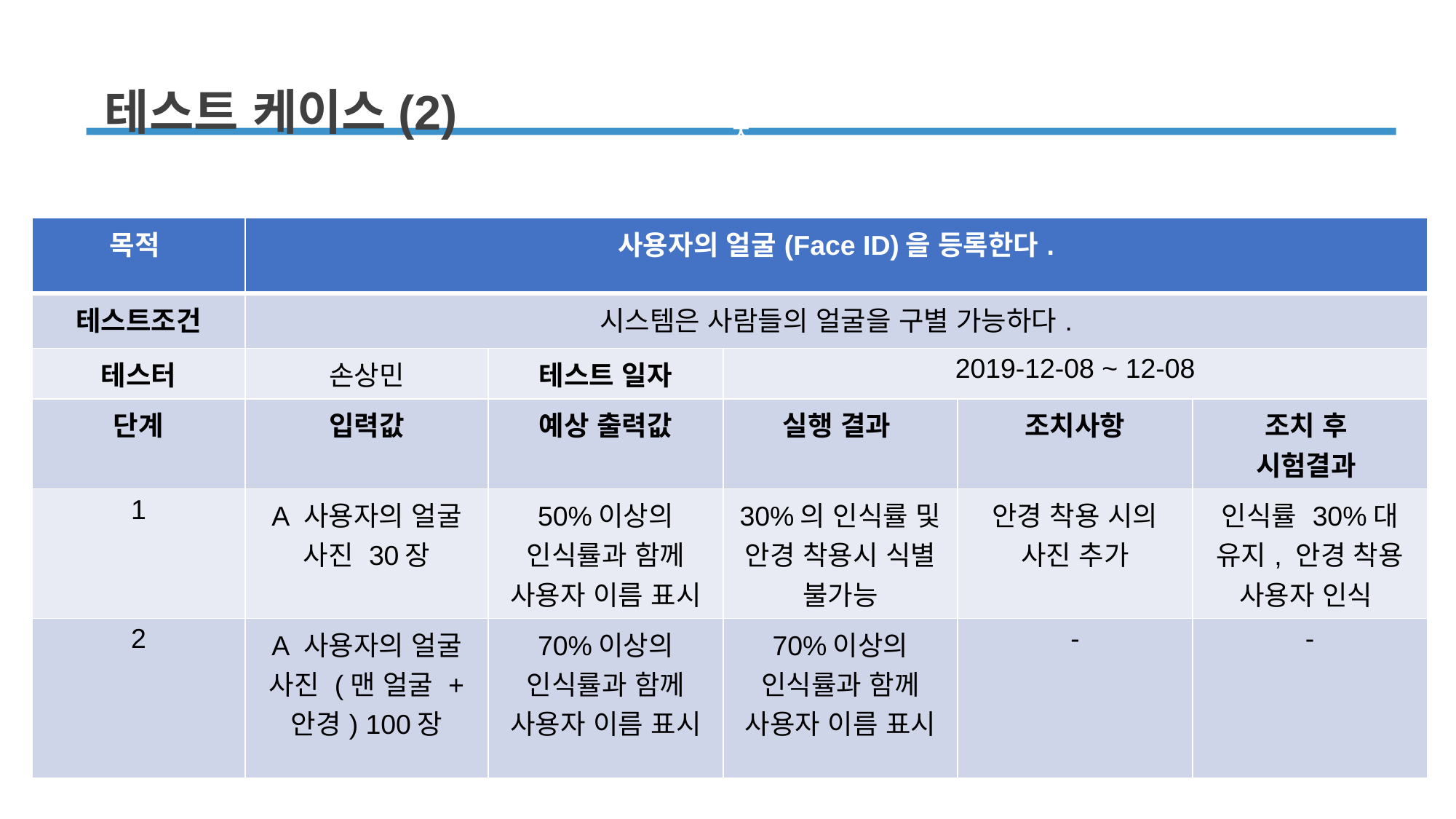

테스트 케이스(2)
ㅊ
| 목적 | 사용자의 얼굴(Face ID)을 등록한다. |  |  |  |  |
| --- | --- | --- | --- | --- | --- |
| 테스트조건 | 시스템은 사람들의 얼굴을 구별 가능하다. |  |  |  |  |
| 테스터 | 손상민 | 테스트 일자 | 2019-12-08 ~ 12-08 |  |  |
| 단계 | 입력값 | 예상 출력값 | 실행 결과 | 조치사항 | 조치 후 시험결과 |
| 1 | A 사용자의 얼굴 사진 30장 | 50%이상의 인식률과 함께 사용자 이름 표시 | 30%의 인식률 및 안경 착용시 식별 불가능 | 안경 착용 시의 사진 추가 | 인식률 30%대 유지, 안경 착용 사용자 인식 |
| 2 | A 사용자의 얼굴 사진 (맨 얼굴 + 안경) 100장 | 70%이상의 인식률과 함께 사용자 이름 표시 | 70%이상의 인식률과 함께 사용자 이름 표시 | - | - |